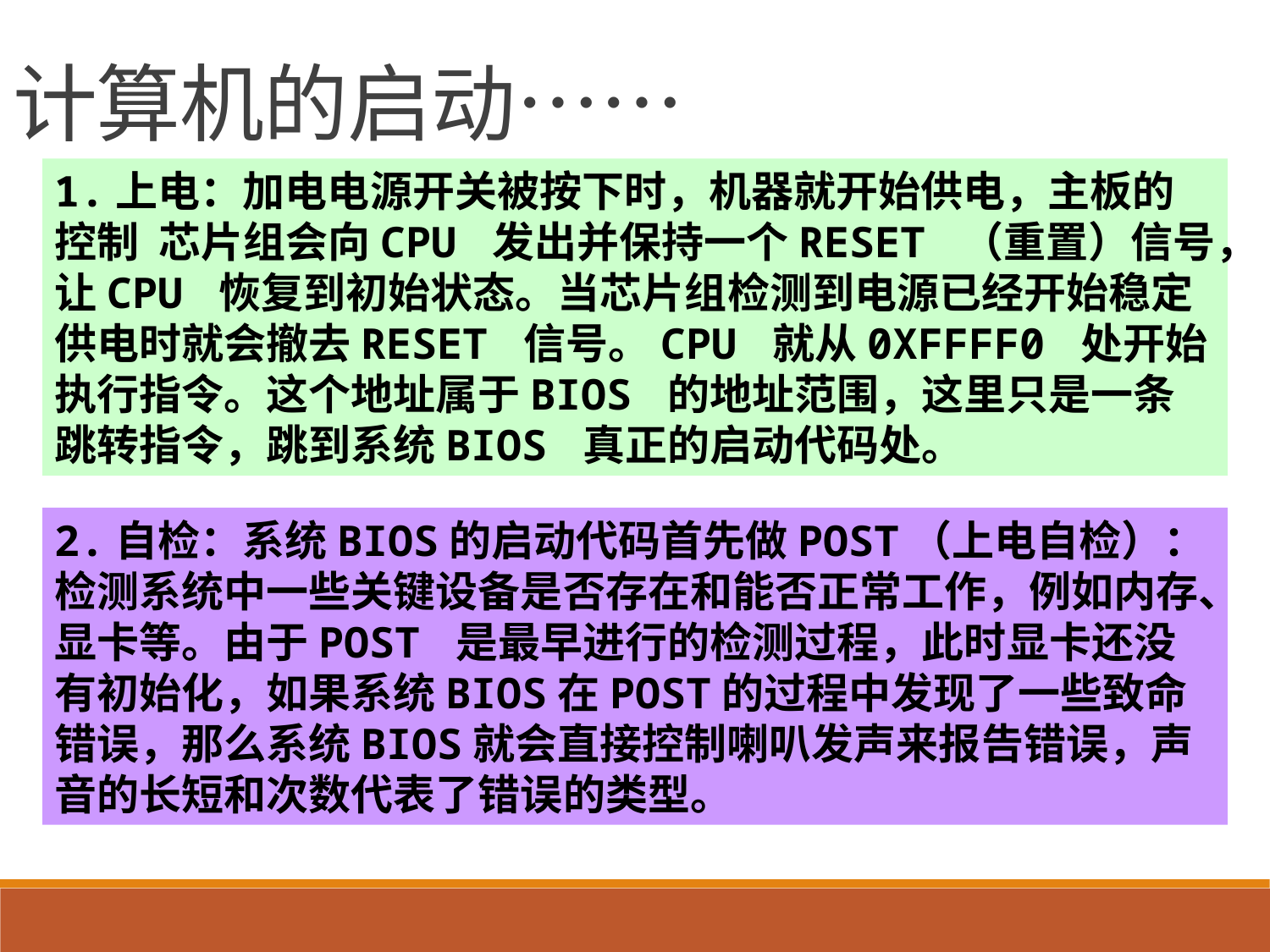

计算机的启动……
1.上电：加电电源开关被按下时，机器就开始供电，主板的控制  芯片组会向CPU 发出并保持一个RESET （重置）信号，让CPU 恢复到初始状态。当芯片组检测到电源已经开始稳定供电时就会撤去RESET 信号。CPU 就从0XFFFF0 处开始执行指令。这个地址属于BIOS 的地址范围，这里只是一条跳转指令，跳到系统BIOS 真正的启动代码处。
2.自检：系统BIOS的启动代码首先做POST（上电自检）：检测系统中一些关键设备是否存在和能否正常工作，例如内存、显卡等。由于POST 是最早进行的检测过程，此时显卡还没有初始化，如果系统BIOS在POST的过程中发现了一些致命错误，那么系统BIOS就会直接控制喇叭发声来报告错误，声音的长短和次数代表了错误的类型。